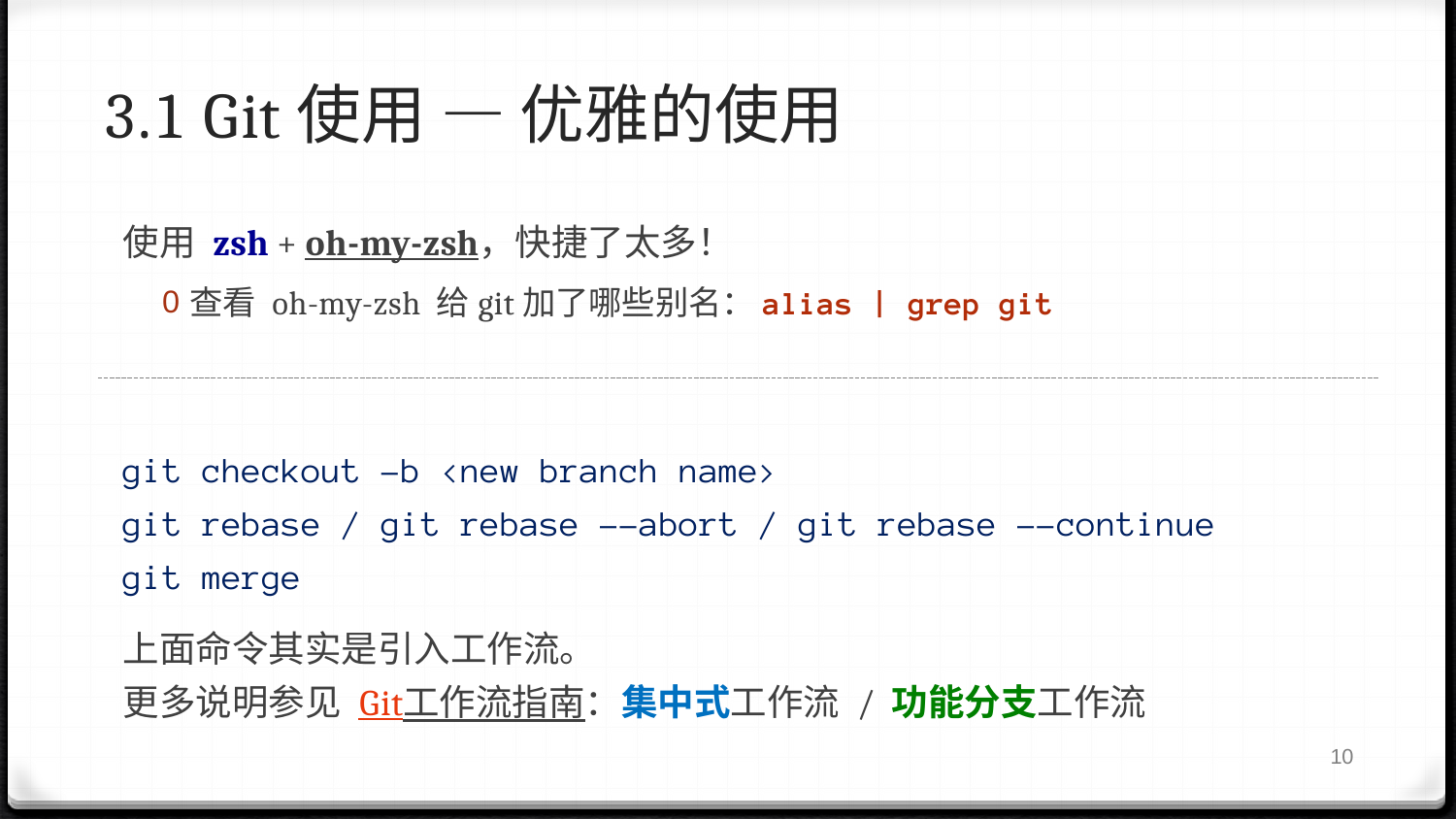

# 3.1 Git使用 — 优雅的使用
使用 zsh + oh-my-zsh，快捷了太多！
查看 oh-my-zsh 给git加了哪些别名：alias | grep git

git checkout -b <new branch name>
git rebase / git rebase --abort / git rebase --continue
git merge
上面命令其实是引入工作流。
更多说明参见 Git工作流指南：集中式工作流 / 功能分支工作流
10